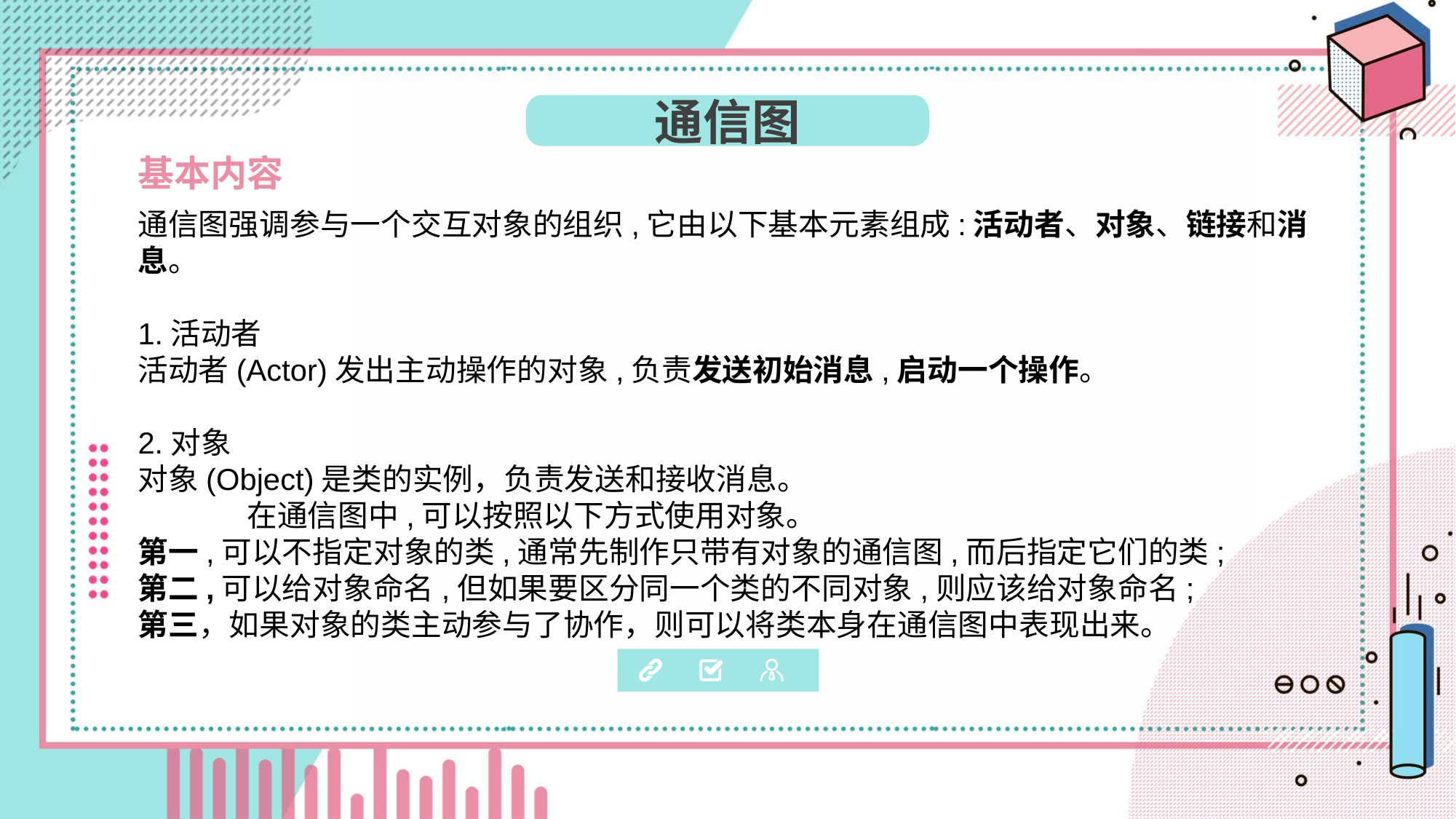

通信图
基本内容
通信图强调参与一个交互对象的组织,它由以下基本元素组成:活动者、对象、链接和消息。

1.活动者
活动者(Actor)发出主动操作的对象,负责发送初始消息,启动一个操作。

2.对象
对象(Object)是类的实例，负责发送和接收消息。
	在通信图中,可以按照以下方式使用对象。
第一,可以不指定对象的类,通常先制作只带有对象的通信图,而后指定它们的类;
第二,可以给对象命名,但如果要区分同一个类的不同对象,则应该给对象命名;
第三，如果对象的类主动参与了协作，则可以将类本身在通信图中表现出来。